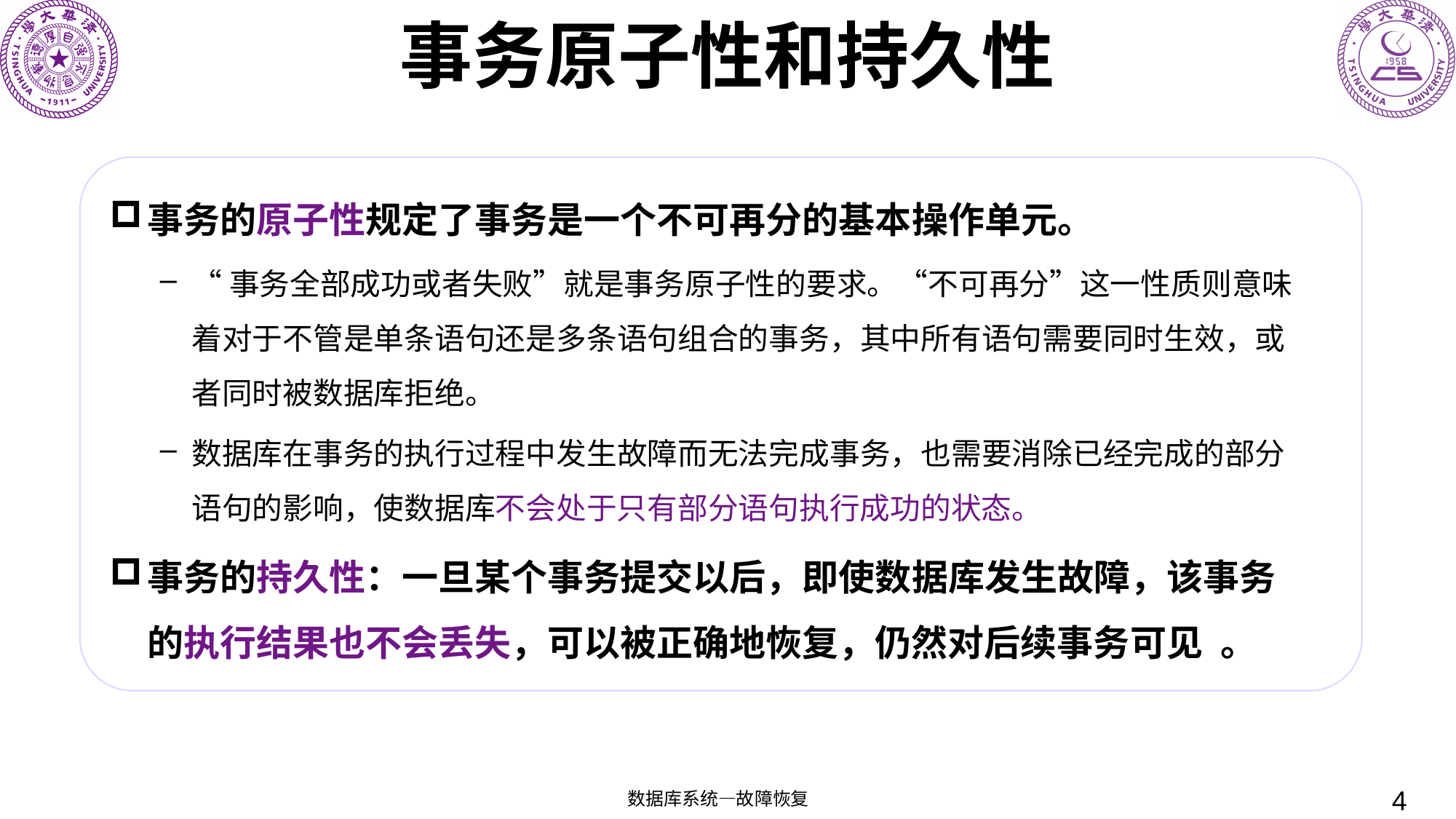

# 事务原子性和持久性

事务的原子性规定了事务是一个不可再分的基本操作单元。
“事务全部成功或者失败”就是事务原子性的要求。“不可再分”这一性质则意味着对于不管是单条语句还是多条语句组合的事务，其中所有语句需要同时生效，或者同时被数据库拒绝。
数据库在事务的执行过程中发生故障而无法完成事务，也需要消除已经完成的部分语句的影响，使数据库不会处于只有部分语句执行成功的状态。
事务的持久性：一旦某个事务提交以后，即使数据库发生故障，该事务的执行结果也不会丢失，可以被正确地恢复，仍然对后续事务可见 。
4
数据库系统—故障恢复